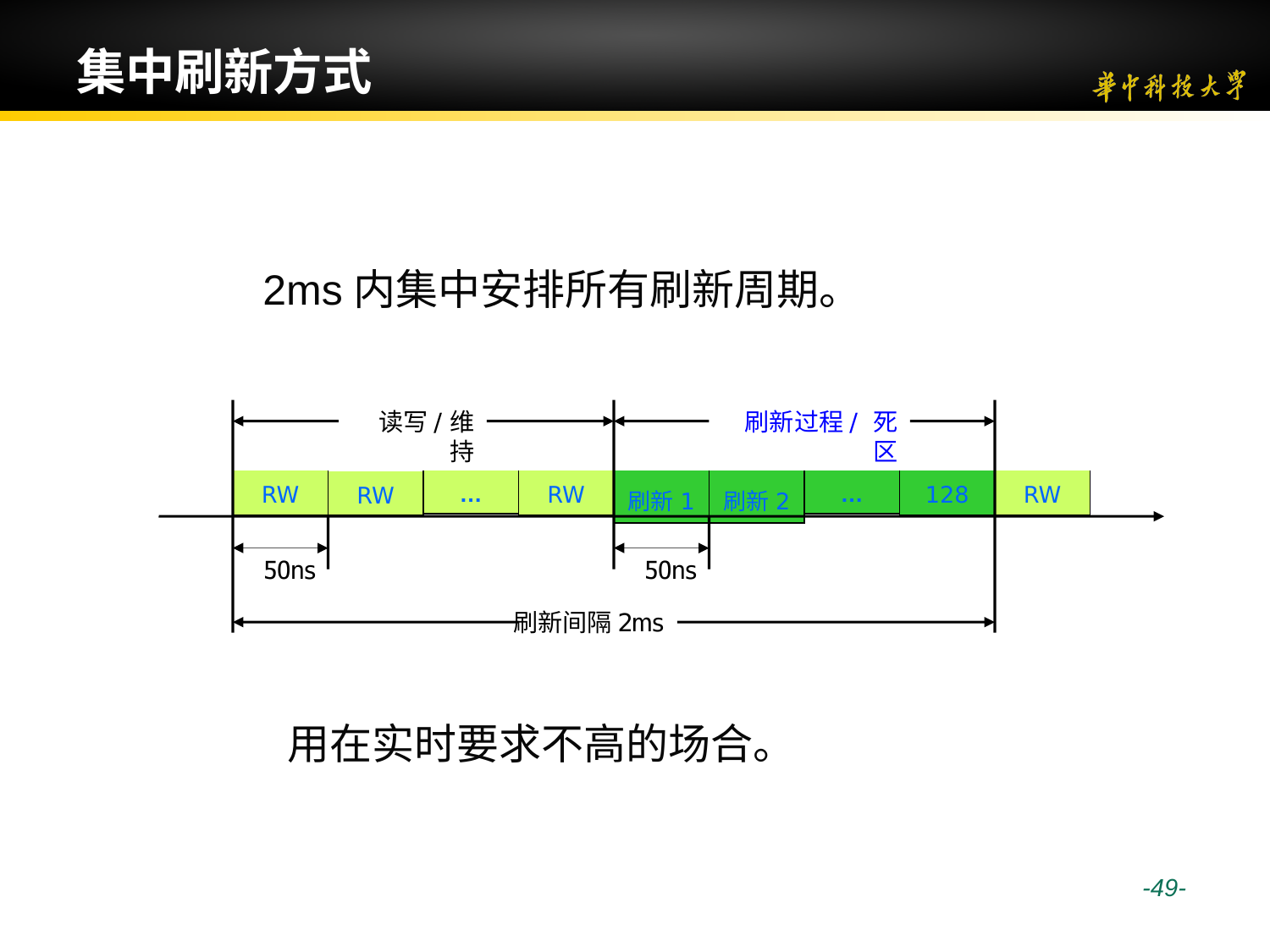

# 集中刷新方式
2ms内集中安排所有刷新周期。

读写/维持

刷新过程/ 死区

| RW |
| --- |
| … |
| --- |
| RW |
| --- |
| 刷新1 |
| --- |
| 刷新2 |
| --- |
| … |
| --- |
| 128 |
| --- |
| RW |
| --- |
| RW |
| --- |

50ns

50ns
刷新间隔2ms

用在实时要求不高的场合。
 -49-